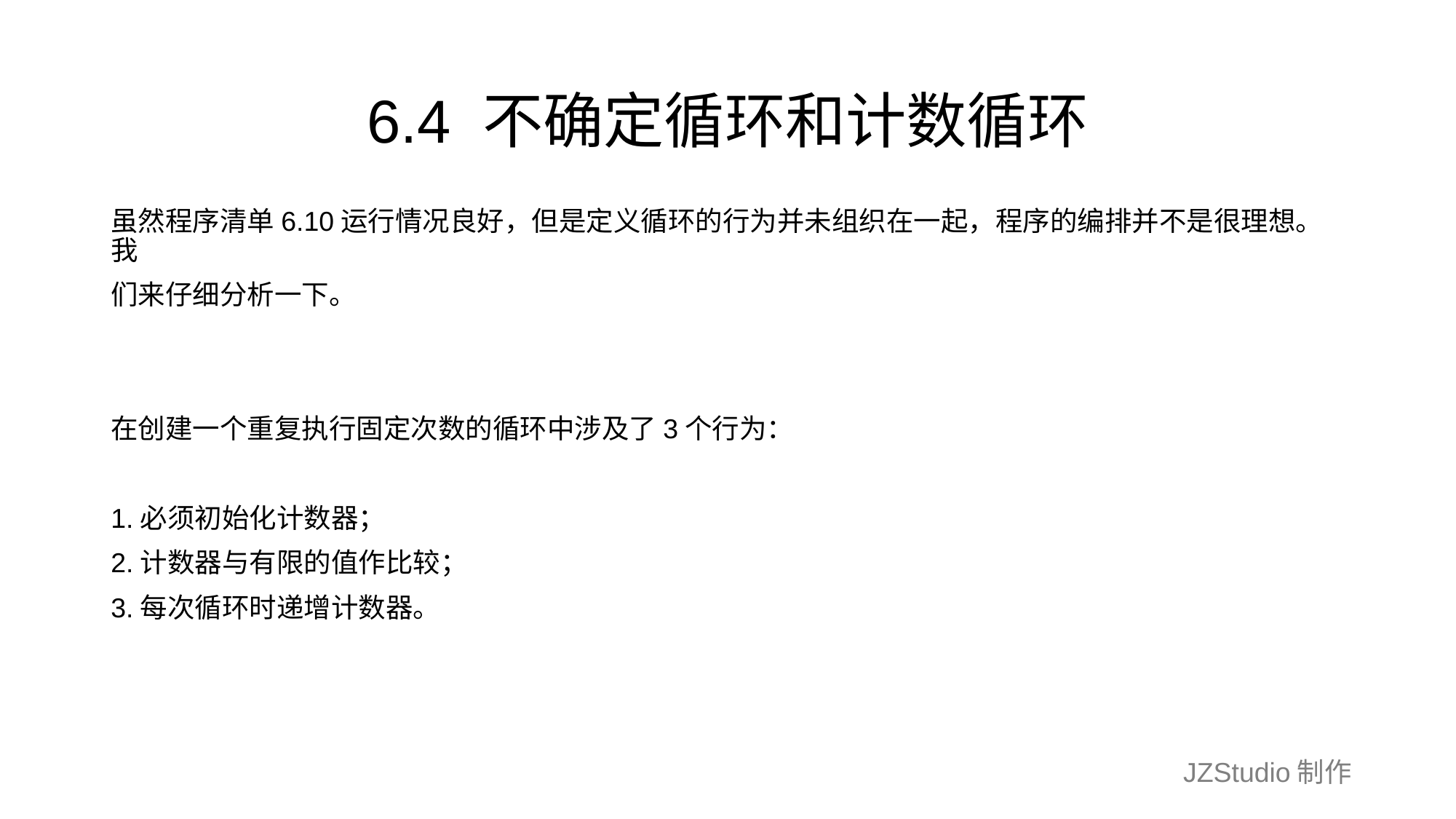

# 6.4 不确定循环和计数循环
虽然程序清单6.10运行情况良好，但是定义循环的行为并未组织在一起，程序的编排并不是很理想。我
们来仔细分析一下。

在创建一个重复执行固定次数的循环中涉及了3个行为：

1.必须初始化计数器；
2.计数器与有限的值作比较；
3.每次循环时递增计数器。